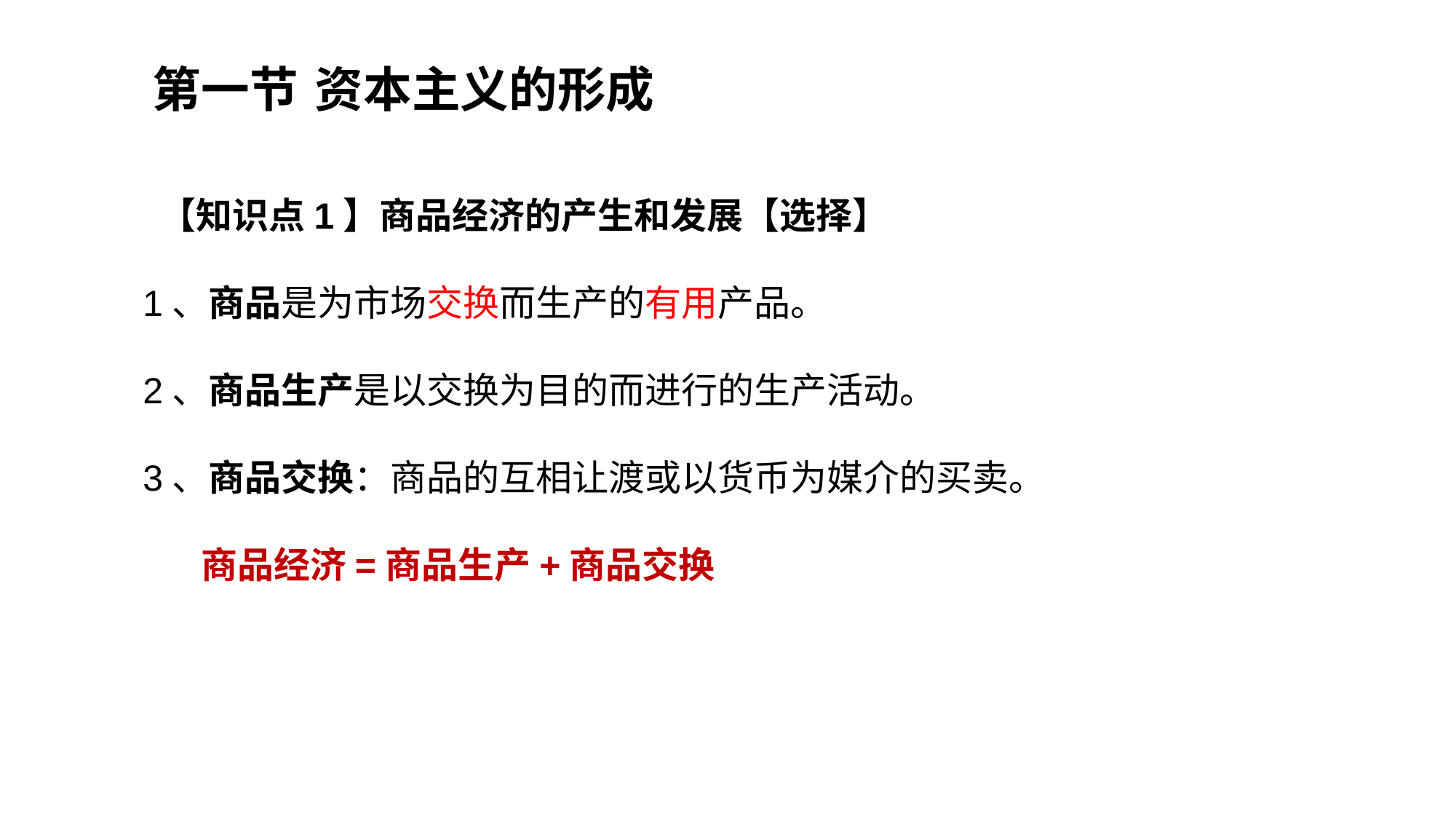

第一节	 资本主义的形成
第四章
 【知识点1】商品经济的产生和发展【选择】
1、商品是为市场交换而生产的有用产品。
2、商品生产是以交换为目的而进行的生产活动。
3、商品交换：商品的互相让渡或以货币为媒介的买卖。
      商品经济=商品生产+商品交换